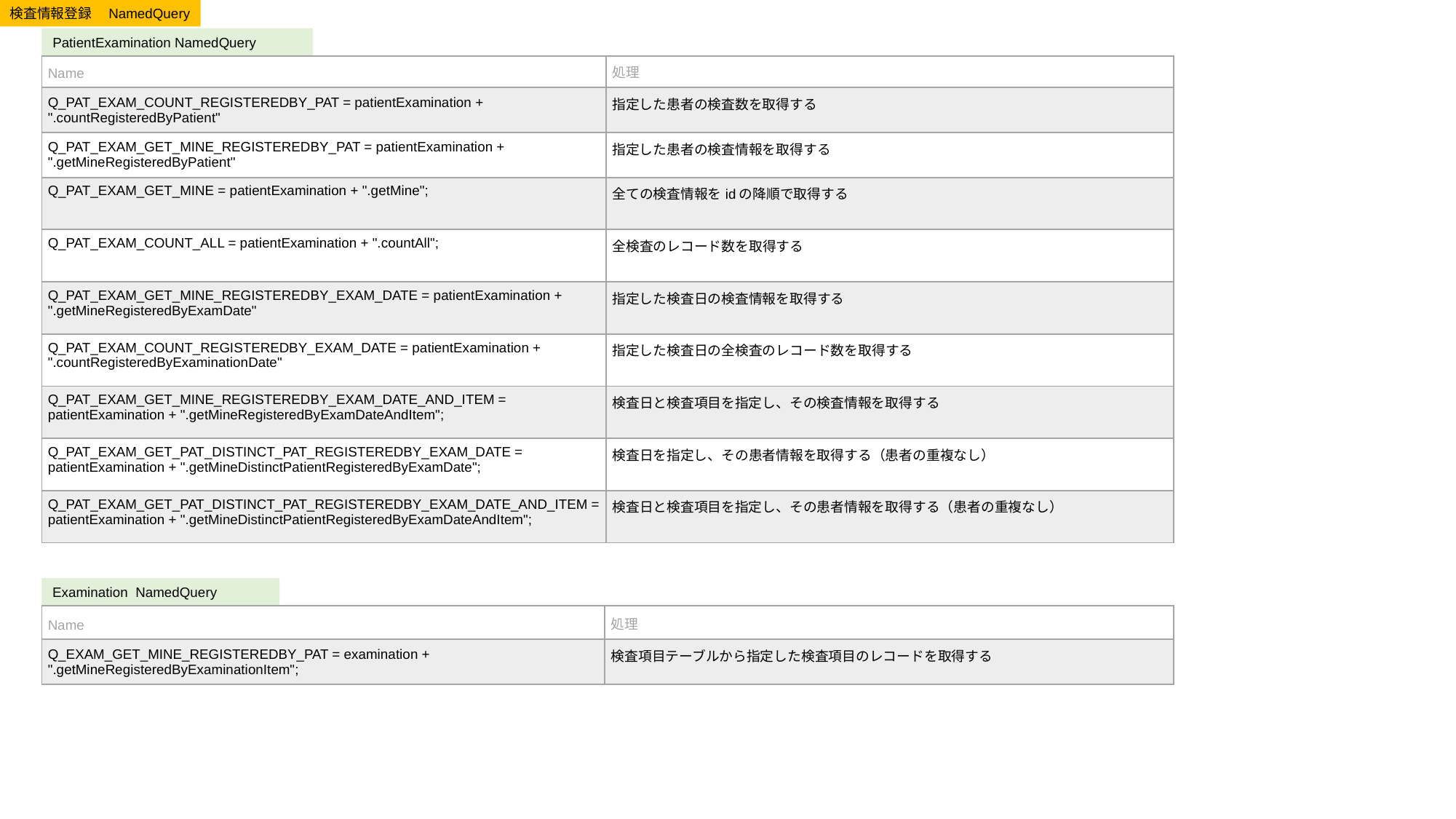

検査情報登録　NamedQuery
PatientExamination NamedQuery
| Name | 処理 |
| --- | --- |
| Q\_PAT\_EXAM\_COUNT\_REGISTEREDBY\_PAT = patientExamination + ".countRegisteredByPatient" | 指定した患者の検査数を取得する |
| Q\_PAT\_EXAM\_GET\_MINE\_REGISTEREDBY\_PAT = patientExamination + ".getMineRegisteredByPatient" | 指定した患者の検査情報を取得する |
| Q\_PAT\_EXAM\_GET\_MINE = patientExamination + ".getMine"; | 全ての検査情報をidの降順で取得する |
| Q\_PAT\_EXAM\_COUNT\_ALL = patientExamination + ".countAll"; | 全検査のレコード数を取得する |
| Q\_PAT\_EXAM\_GET\_MINE\_REGISTEREDBY\_EXAM\_DATE = patientExamination + ".getMineRegisteredByExamDate" | 指定した検査日の検査情報を取得する |
| Q\_PAT\_EXAM\_COUNT\_REGISTEREDBY\_EXAM\_DATE = patientExamination + ".countRegisteredByExaminationDate" | 指定した検査日の全検査のレコード数を取得する |
| Q\_PAT\_EXAM\_GET\_MINE\_REGISTEREDBY\_EXAM\_DATE\_AND\_ITEM = patientExamination + ".getMineRegisteredByExamDateAndItem"; | 検査日と検査項目を指定し、その検査情報を取得する |
| Q\_PAT\_EXAM\_GET\_PAT\_DISTINCT\_PAT\_REGISTEREDBY\_EXAM\_DATE = patientExamination + ".getMineDistinctPatientRegisteredByExamDate"; | 検査日を指定し、その患者情報を取得する（患者の重複なし） |
| Q\_PAT\_EXAM\_GET\_PAT\_DISTINCT\_PAT\_REGISTEREDBY\_EXAM\_DATE\_AND\_ITEM = patientExamination + ".getMineDistinctPatientRegisteredByExamDateAndItem"; | 検査日と検査項目を指定し、その患者情報を取得する（患者の重複なし） |
Examination  NamedQuery
| Name | 処理 |
| --- | --- |
| Q\_EXAM\_GET\_MINE\_REGISTEREDBY\_PAT = examination + ".getMineRegisteredByExaminationItem"; | 検査項目テーブルから指定した検査項目のレコードを取得する |